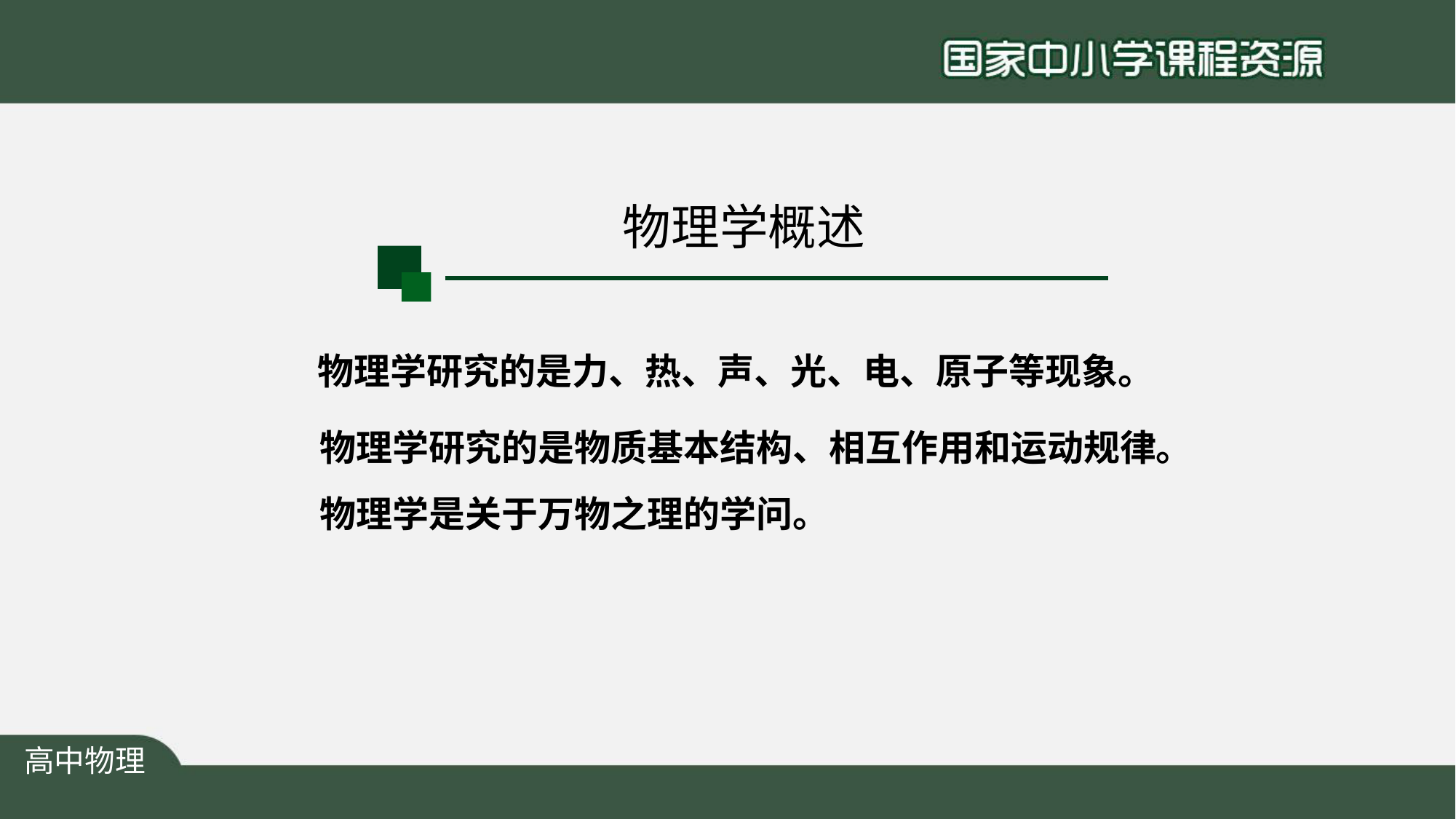

# 物理学概述

物理学研究的是力、热、声、光、电、原子等现象。
物理学研究的是物质基本结构、相互作用和运动规律。 物理学是关于万物之理的学问。
高中物理